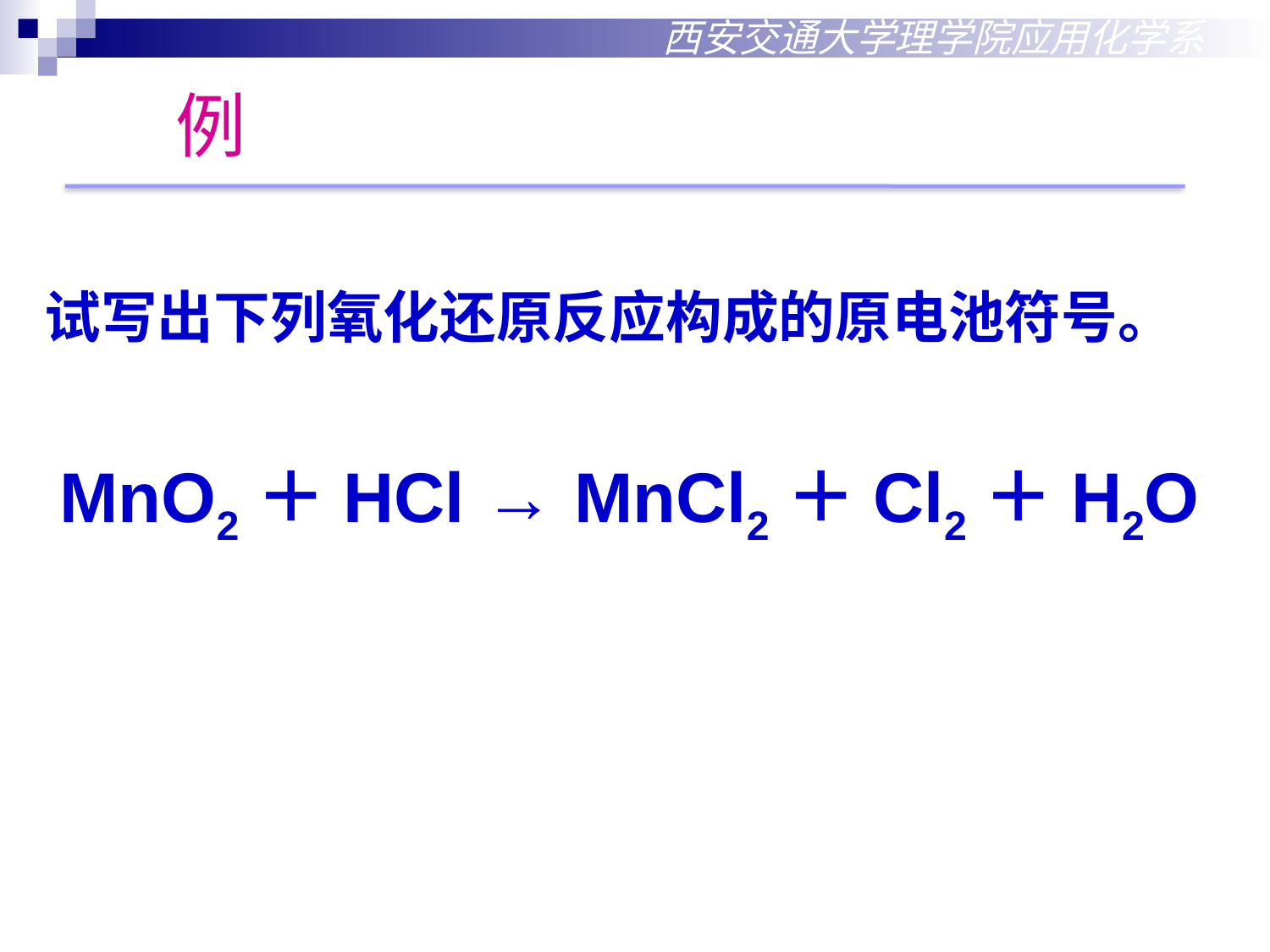

西安交通大学理学院应用化学系
例

试写出下列氧化还原反应构成的原电池符号。

MnO2＋HCl → MnCl2＋Cl2＋H2O